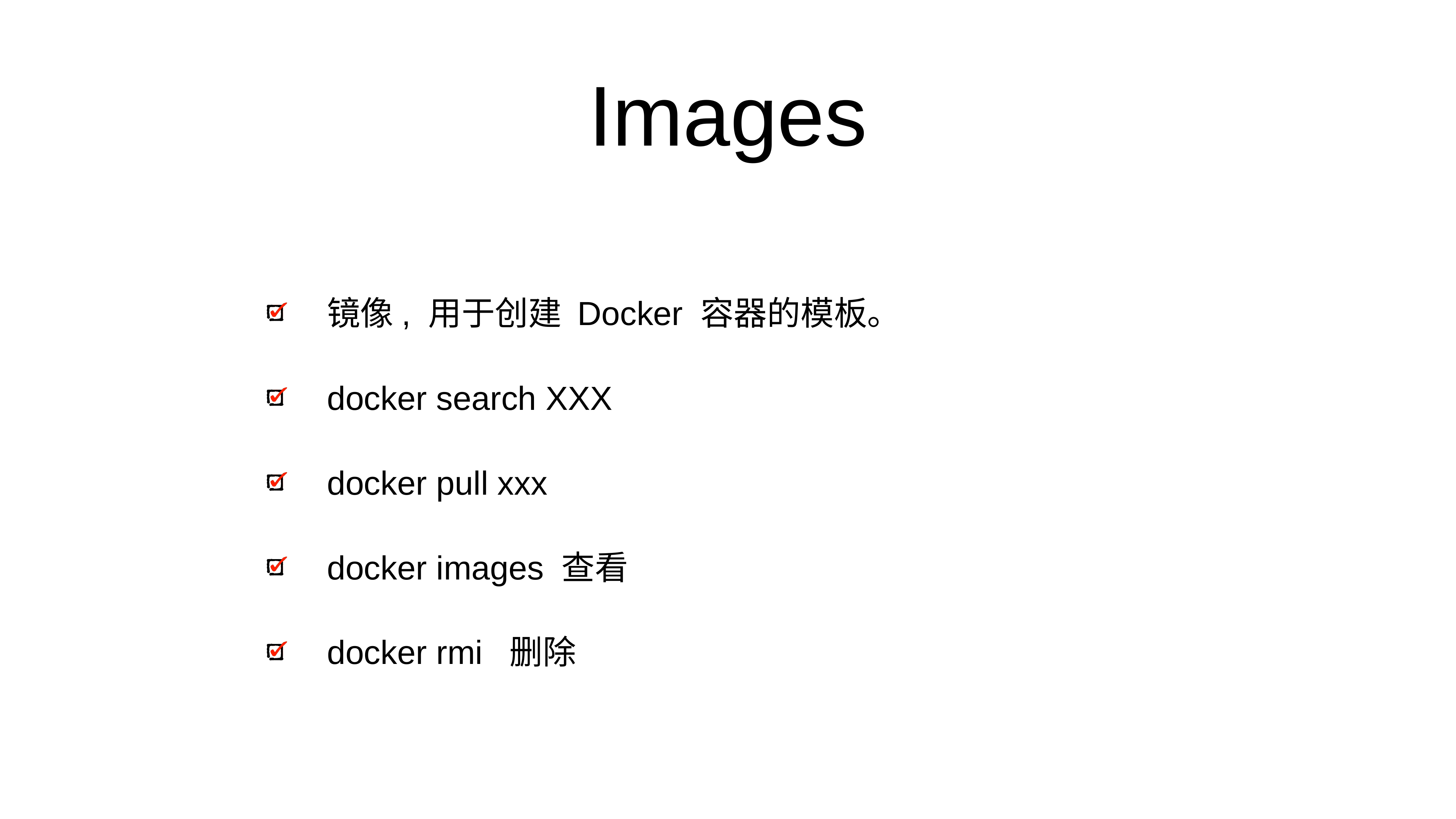

# Images
镜像, 用于创建 Docker 容器的模板。
docker search XXX
docker pull xxx
docker images 查看
docker rmi  删除